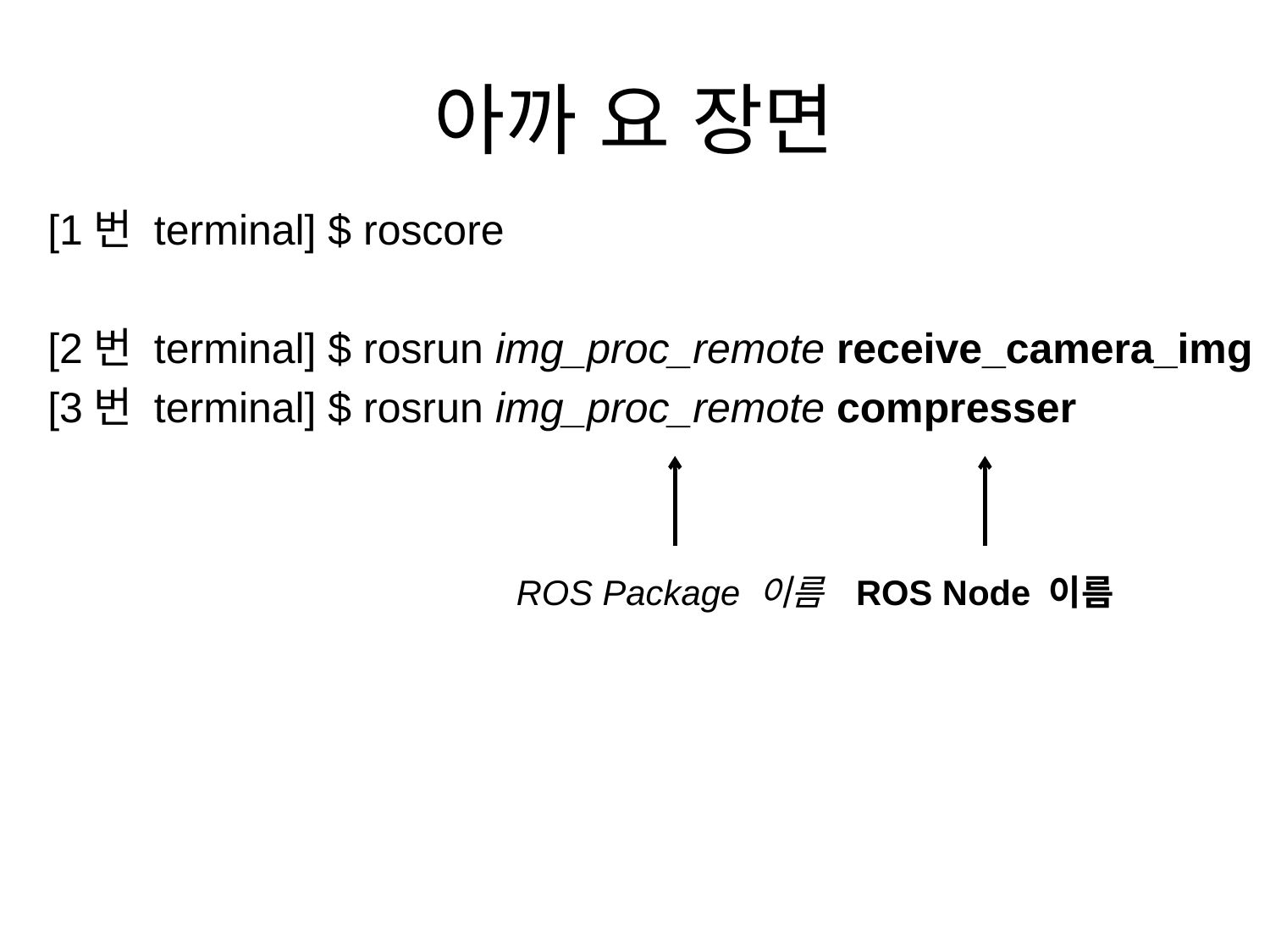

# 아까 요 장면
[1번 terminal] $ roscore

[2번 terminal] $ rosrun img_proc_remote receive_camera_img
[3번 terminal] $ rosrun img_proc_remote compresser

ROS Package 이름
ROS Node 이름